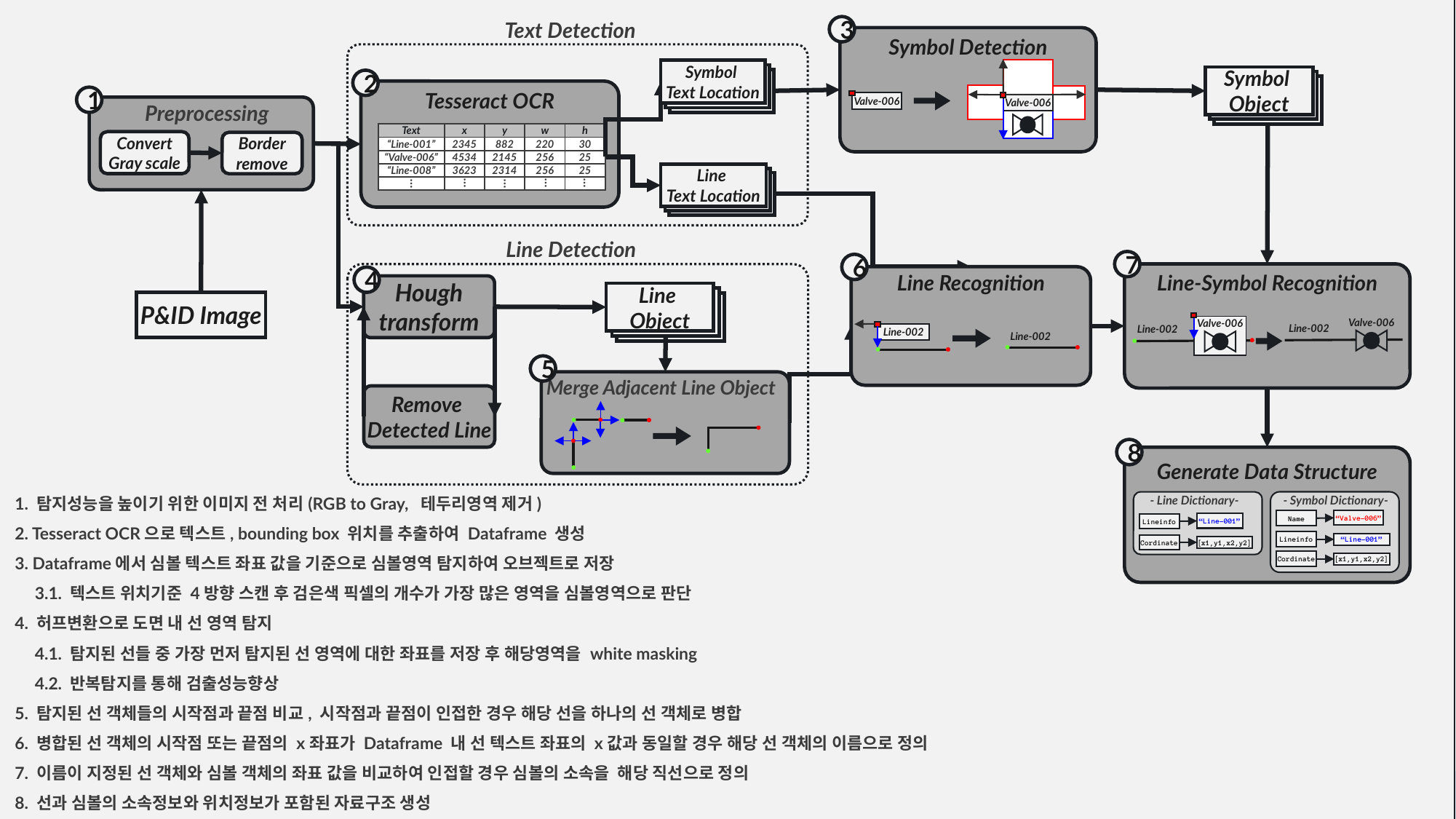

Text Detection
3
#

Symbol Detection

Valve-006

Valve-006

Symbol
Text Location

Symbol
Object

2

Tesseract OCR

1
Preprocessing

Convert
Gray scale
Border remove
| Text | x | y | w | h |
| --- | --- | --- | --- | --- |
| “Line-001” | 2345 | 882 | 220 | 30 |
| “Valve-006” | 4534 | 2145 | 256 | 25 |
| “Line-008” | 3623 | 2314 | 256 | 25 |
|  |  |  |  |  |
Line
Text Location

…
…
…
…
…
Line Detection
7
6

Line-Symbol Recognition

Line Recognition

4
Hough transform
Line
Object

P&ID Image

Valve-006

Valve-006

Line-002
Line-002

Line-002
Line-002

5
Merge Adjacent Line Object

Remove
Detected Line

8

Generate Data Structure

1. 탐지성능을 높이기 위한 이미지 전 처리(RGB to Gray,  테두리영역 제거)
2. Tesseract OCR으로 텍스트, bounding box 위치를 추출하여 Dataframe 생성
3. Dataframe에서 심볼 텍스트 좌표 값을 기준으로 심볼영역 탐지하여 오브젝트로 저장
     3.1. 텍스트 위치기준 4방향 스캔 후 검은색 픽셀의 개수가 가장 많은 영역을 심볼영역으로 판단
4. 허프변환으로 도면 내 선 영역 탐지
     4.1. 탐지된 선들 중 가장 먼저 탐지된 선 영역에 대한 좌표를 저장 후 해당영역을 white masking
     4.2. 반복탐지를 통해 검출성능향상
5. 탐지된 선 객체들의 시작점과 끝점 비교, 시작점과 끝점이 인접한 경우 해당 선을 하나의 선 객체로 병합
6. 병합된 선 객체의 시작점 또는 끝점의 x좌표가 Dataframe 내 선 텍스트 좌표의 x값과 동일할 경우 해당 선 객체의 이름으로 정의
7. 이름이 지정된 선 객체와 심볼 객체의 좌표 값을 비교하여 인접할 경우 심볼의 소속을  해당 직선으로 정의
8. 선과 심볼의 소속정보와 위치정보가 포함된 자료구조 생성
- Symbol Dictionary-
- Line Dictionary-

“Line-001”
Lineinfo
Cordinate
[x1,y1,x2,y2]

“Valve-006”
Name
Lineinfo
“Line-001”
Cordinate
[x1,y1,x2,y2]
91